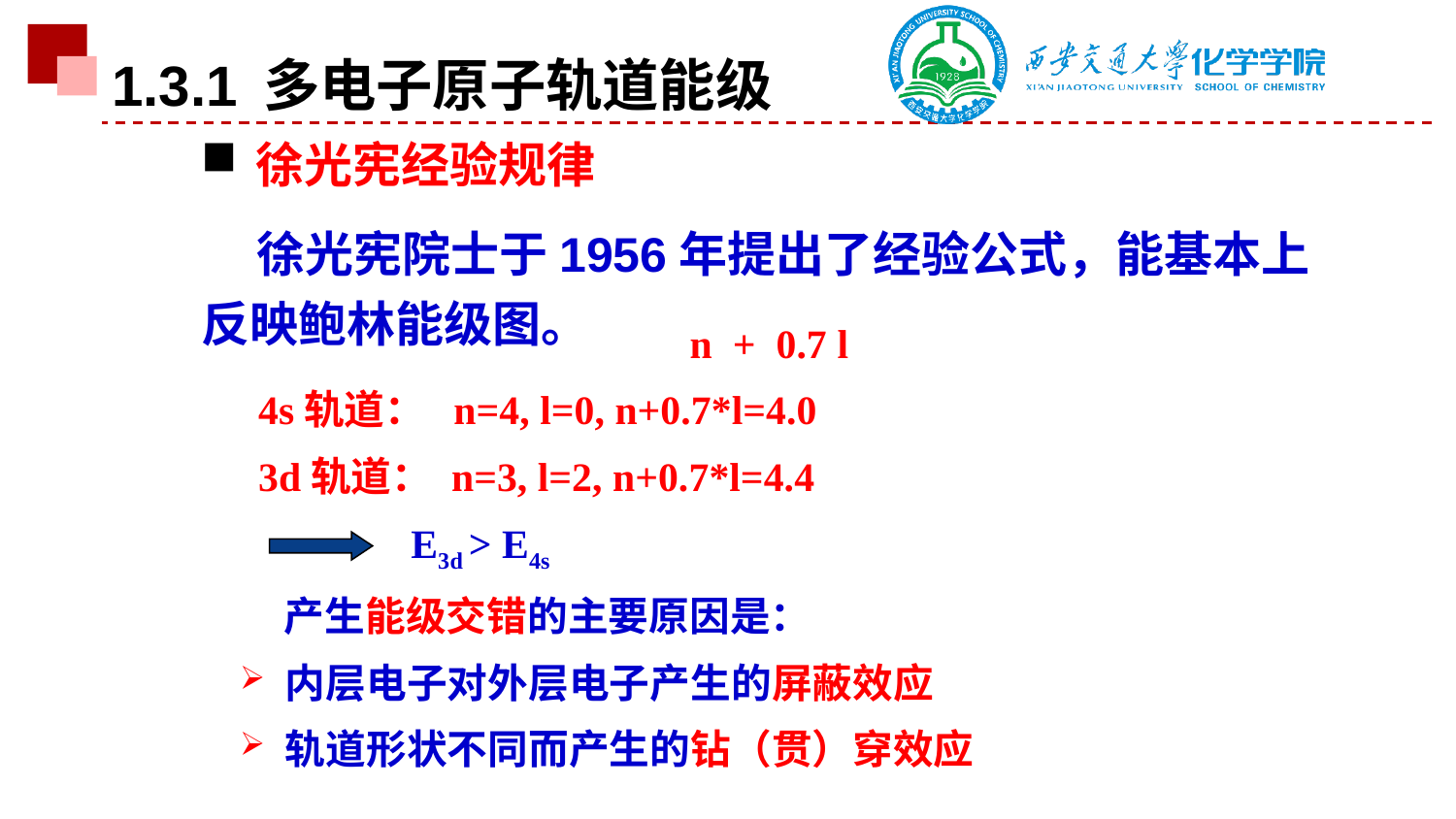

1.3.1 多电子原子轨道能级
徐光宪经验规律
    徐光宪院士于1956年提出了经验公式，能基本上反映鲍林能级图。
n  +  0.7 l
  4s轨道：  n=4, l=0, n+0.7*l=4.0
  3d轨道： n=3, l=2, n+0.7*l=4.4
                 E3d > E4s
    产生能级交错的主要原因是：
 内层电子对外层电子产生的屏蔽效应
 轨道形状不同而产生的钻（贯）穿效应